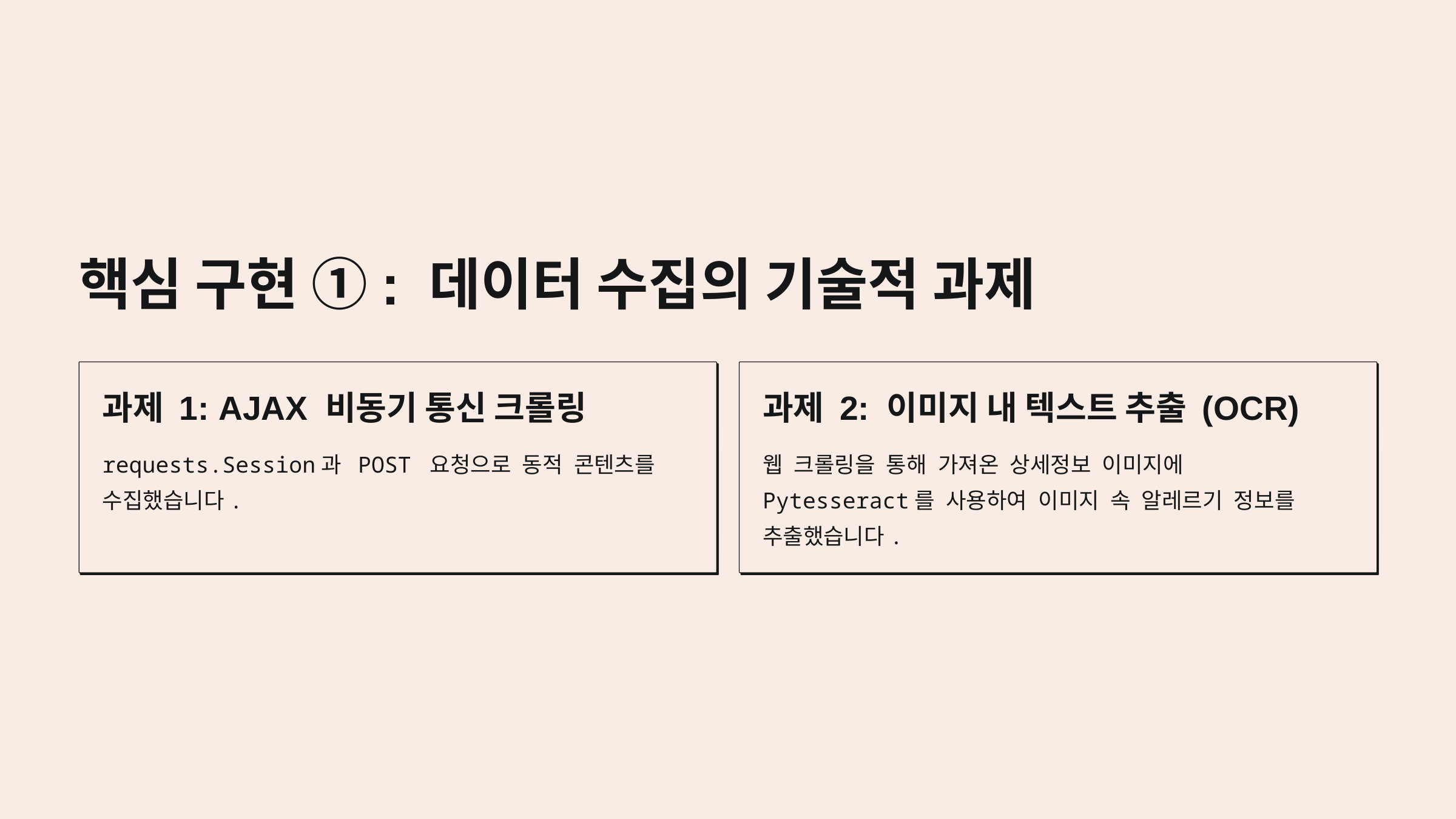

핵심 구현 ①: 데이터 수집의 기술적 과제

과제 1: AJAX 비동기 통신 크롤링
과제 2: 이미지 내 텍스트 추출 (OCR)
requests.Session과 POST 요청으로 동적 콘텐츠를
수집했습니다.
웹 크롤링을 통해 가져온 상세정보 이미지에
Pytesseract를 사용하여 이미지 속 알레르기 정보를
추출했습니다.